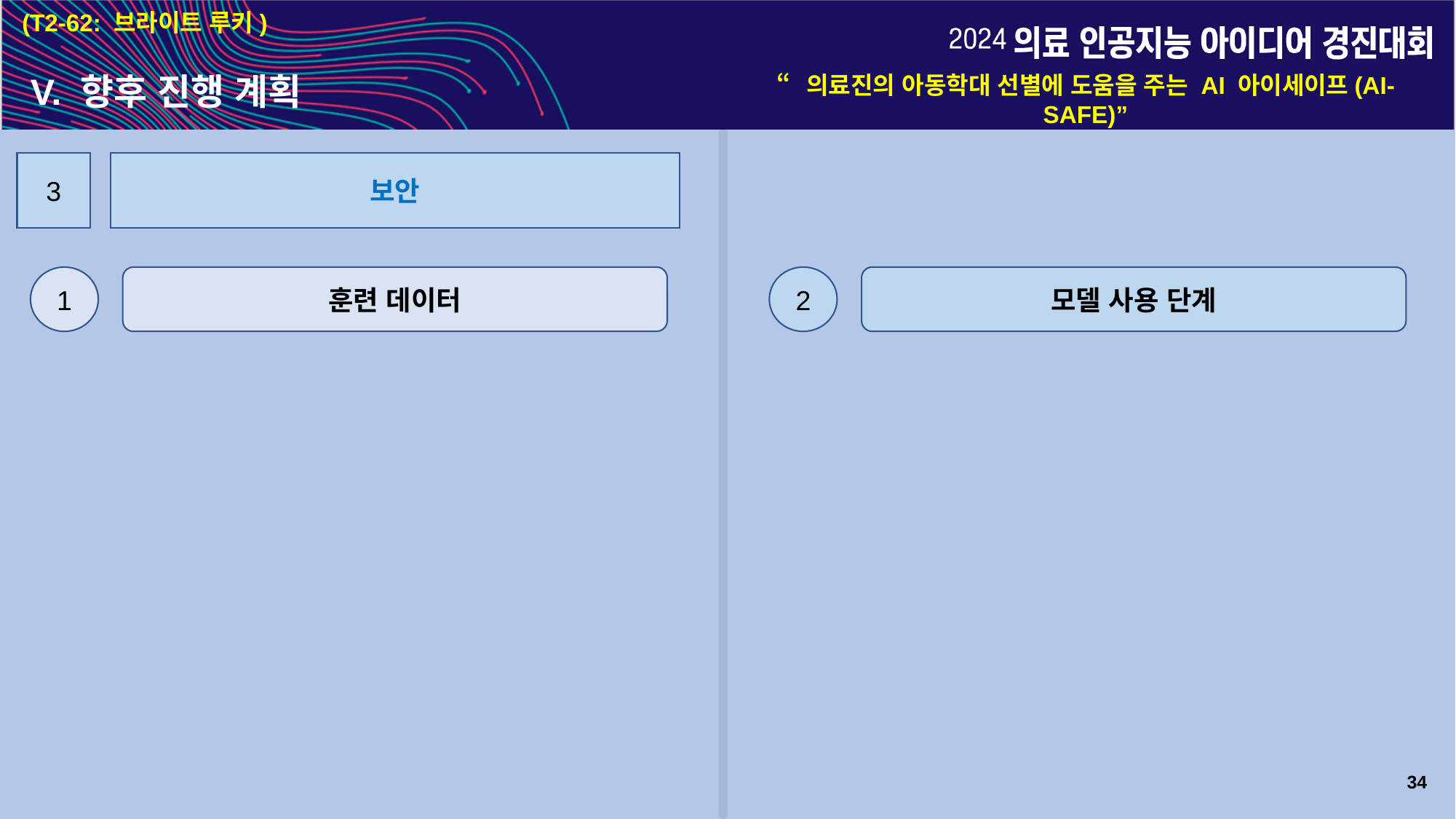

(T2-62: 브라이트 루키)
V. 향후 진행 계획
“의료진의 아동학대 선별에 도움을 주는 AI 아이세이프(AI-SAFE)”

3
보안
1
훈련 데이터
2
모델 사용 단계
34